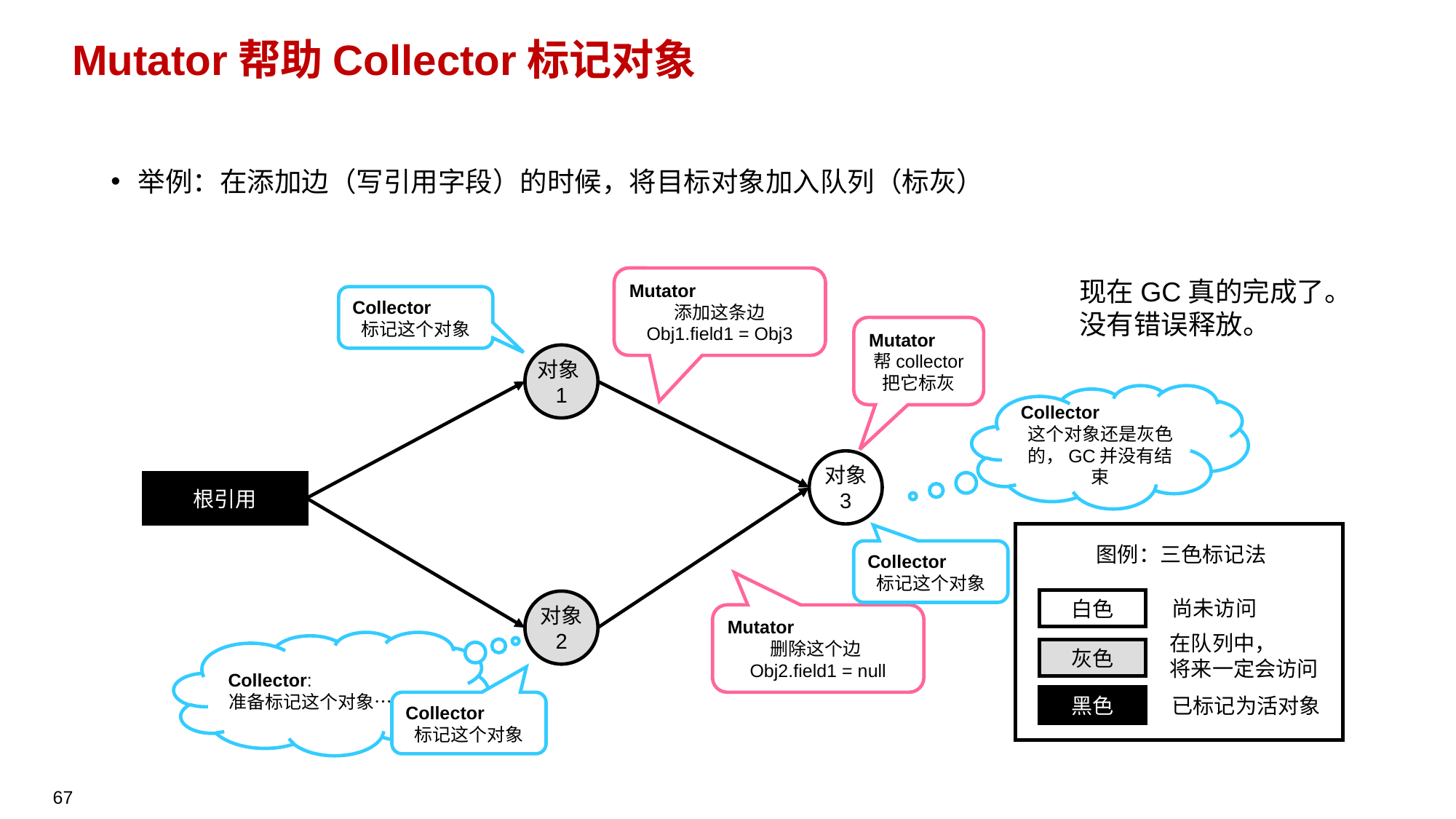

# Mutator帮助Collector标记对象
举例：在添加边（写引用字段）的时候，将目标对象加入队列（标灰）
Mutator
添加这条边
Obj1.field1 = Obj3
现在GC真的完成了。没有错误释放。
Collector
标记这个对象
Mutator
帮collector
把它标灰
对象1
Collector
这个对象还是灰色的，GC并没有结束
对象
3
根引用

图例：三色标记法
Collector
标记这个对象
白色
对象
2
尚未访问
Mutator
删除这个边Obj2.field1 = null
在队列中，
将来一定会访问
Collector:
准备标记这个对象……
灰色
黑色
已标记为活对象
Collector
标记这个对象